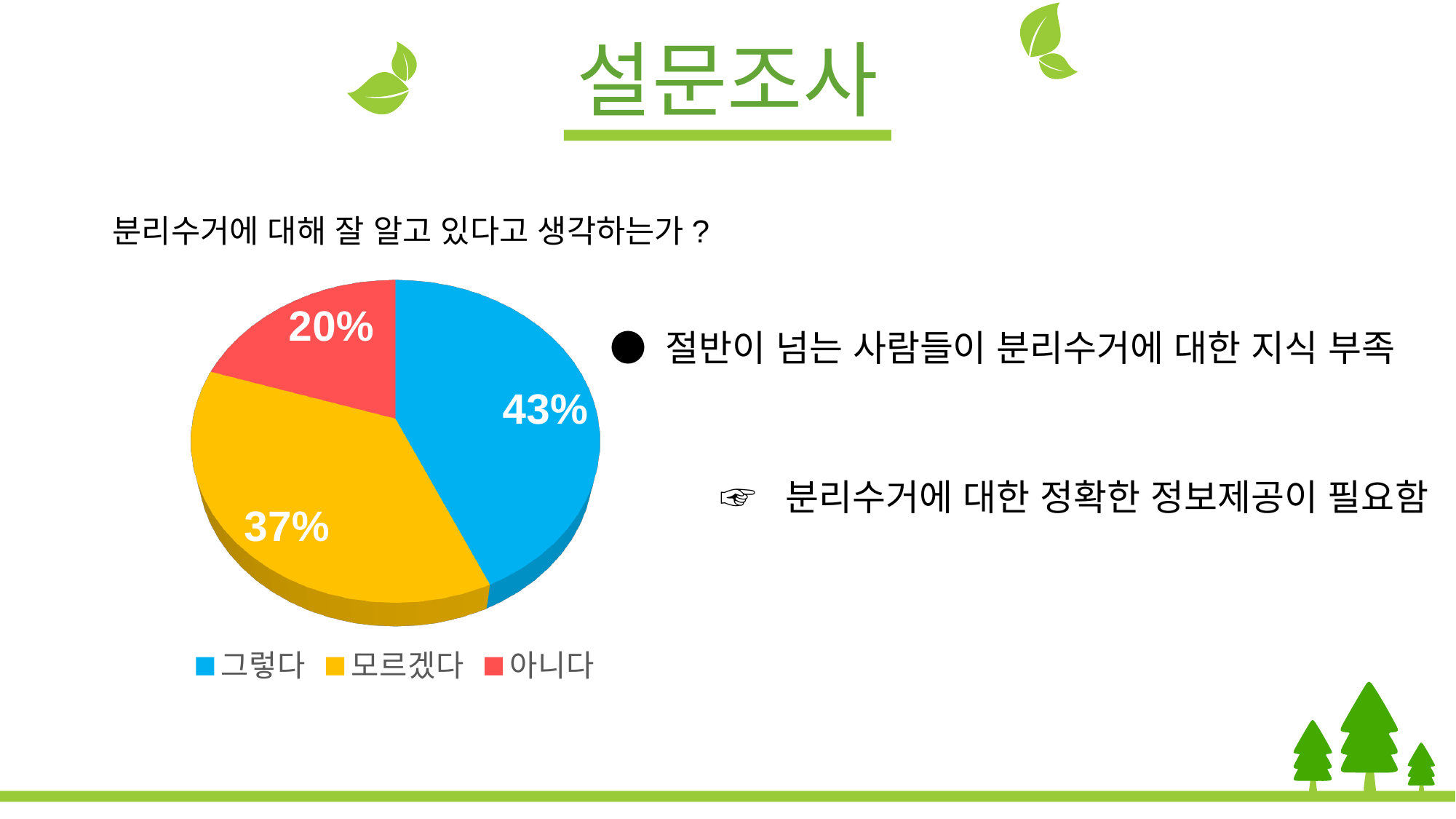

설문조사
분리수거에 대해 잘 알고 있다고 생각하는가?

[unsupported chart]

● 절반이 넘는 사람들이 분리수거에 대한 지식 부족

☞  분리수거에 대한 정확한 정보제공이 필요함